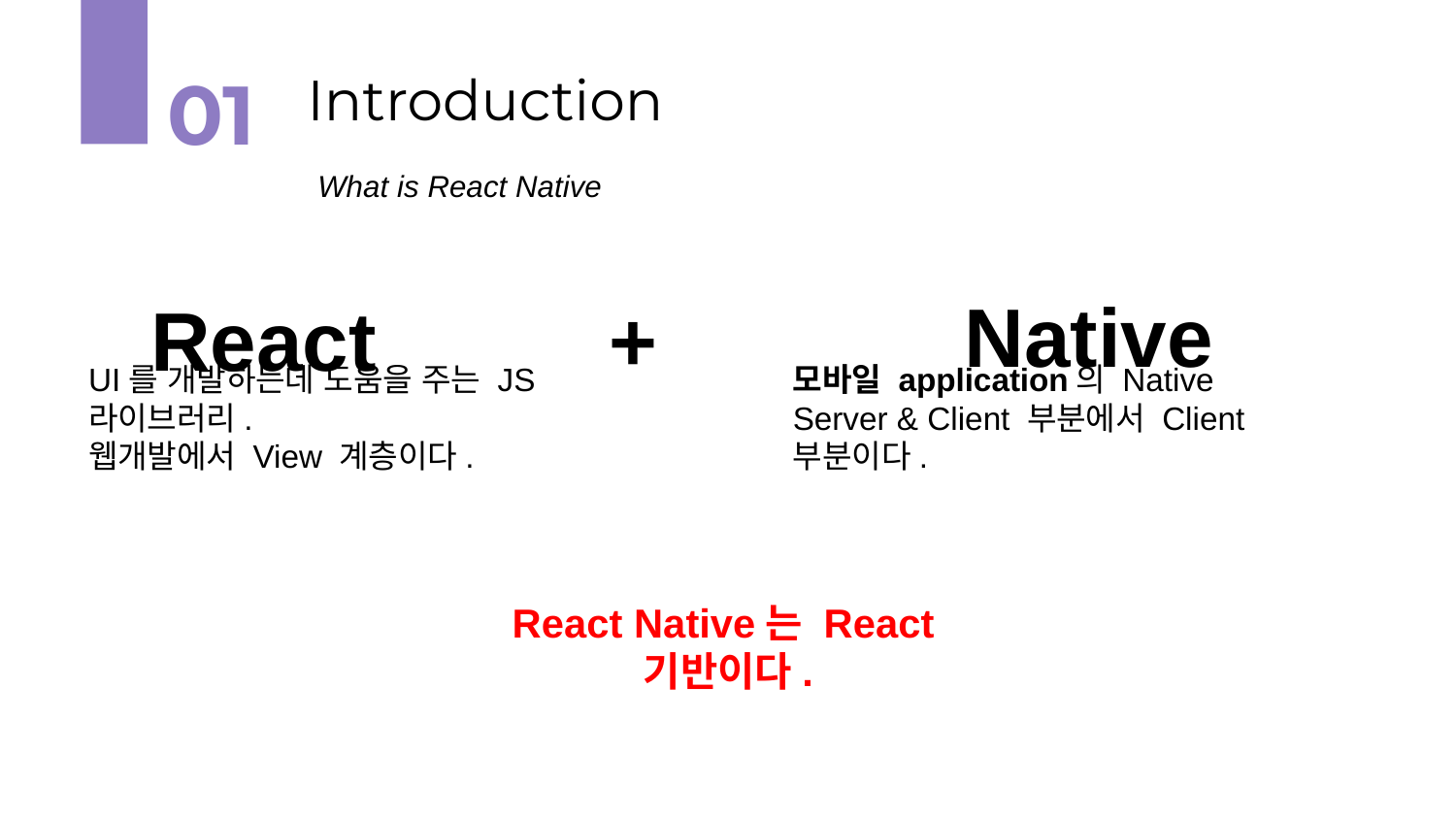

Introduction
01
What is React Native
Native
React
+
UI를 개발하는데 도움을 주는 JS라이브러리.
웹개발에서 View 계층이다.
모바일 application의 Native
Server & Client 부분에서 Client부분이다.
React Native는 React기반이다.